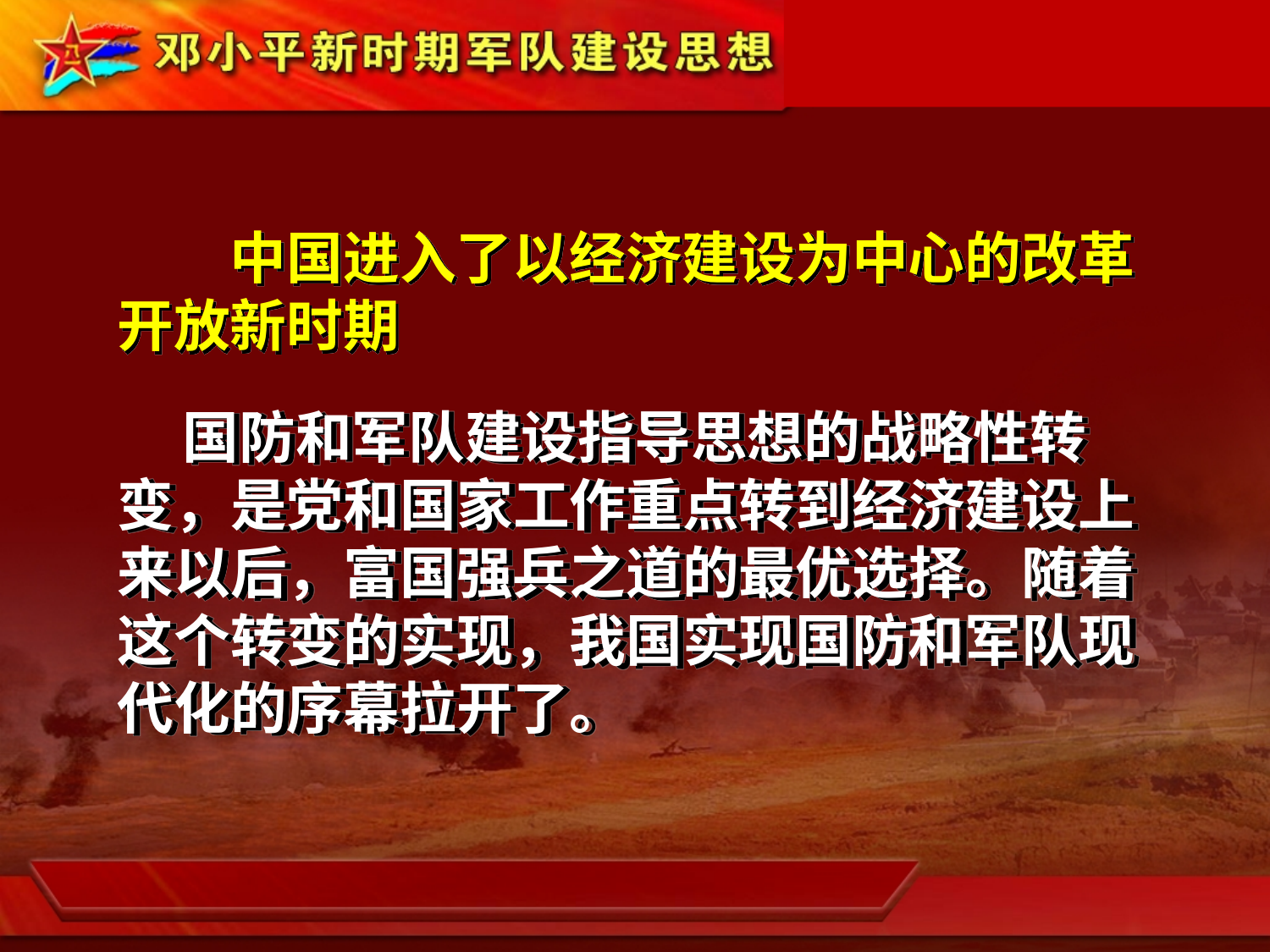

中国进入了以经济建设为中心的改革开放新时期
    国防和军队建设指导思想的战略性转变，是党和国家工作重点转到经济建设上来以后，富国强兵之道的最优选择。随着这个转变的实现，我国实现国防和军队现代化的序幕拉开了。